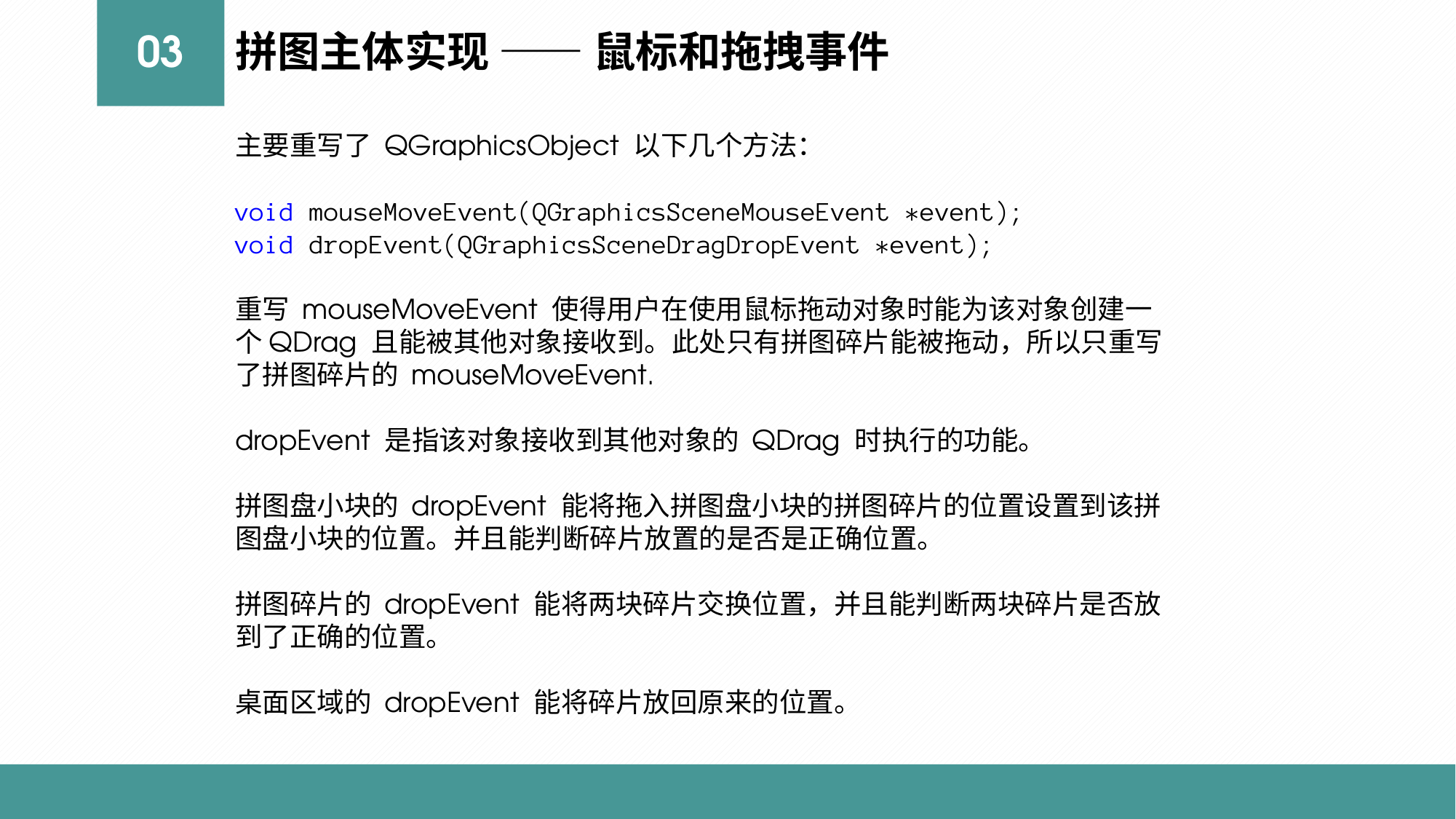

03
拼图主体实现 —— 鼠标和拖拽事件
主要重写了 QGraphicsObject 以下几个方法：

void mouseMoveEvent(QGraphicsSceneMouseEvent *event);
void dropEvent(QGraphicsSceneDragDropEvent *event);

重写 mouseMoveEvent 使得用户在使用鼠标拖动对象时能为该对象创建一个QDrag 且能被其他对象接收到。此处只有拼图碎片能被拖动，所以只重写了拼图碎片的 mouseMoveEvent.

dropEvent 是指该对象接收到其他对象的 QDrag 时执行的功能。

拼图盘小块的 dropEvent 能将拖入拼图盘小块的拼图碎片的位置设置到该拼图盘小块的位置。并且能判断碎片放置的是否是正确位置。

拼图碎片的 dropEvent 能将两块碎片交换位置，并且能判断两块碎片是否放到了正确的位置。

桌面区域的 dropEvent 能将碎片放回原来的位置。